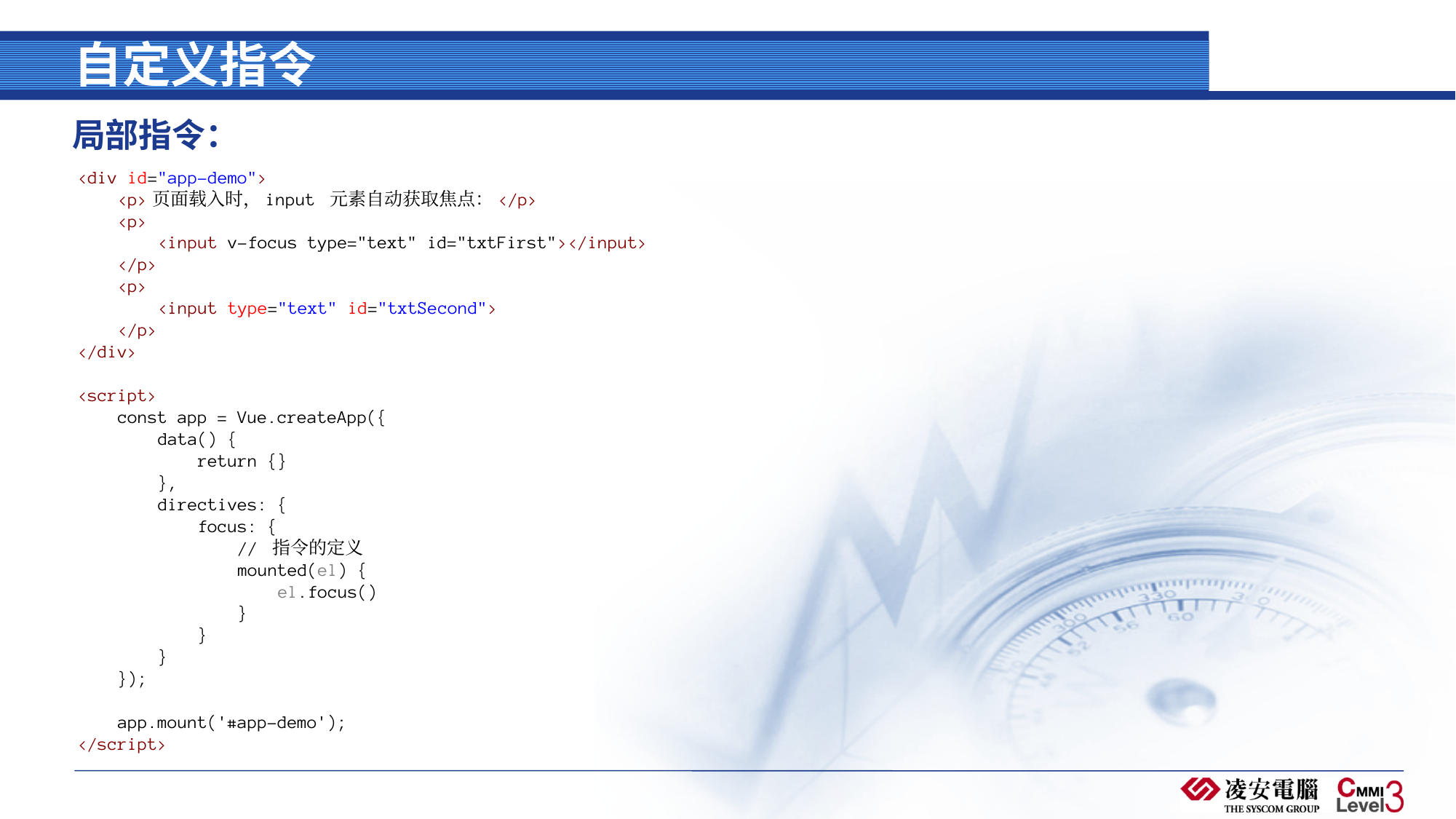

# 自定义指令
局部指令：
<div id="app-demo">
    <p>页面载入时，input 元素自动获取焦点：</p>
    <p>
        <input v-focus type="text" id="txtFirst"></input>
    </p>
    <p>
        <input type="text" id="txtSecond">
    </p>
</div>
<script>
    const app = Vue.createApp({
        data() {
            return {}
        },
        directives: {
            focus: {
                // 指令的定义
                mounted(el) {
                    el.focus()
                }
            }
        }
    });
    app.mount('#app-demo');
</script>